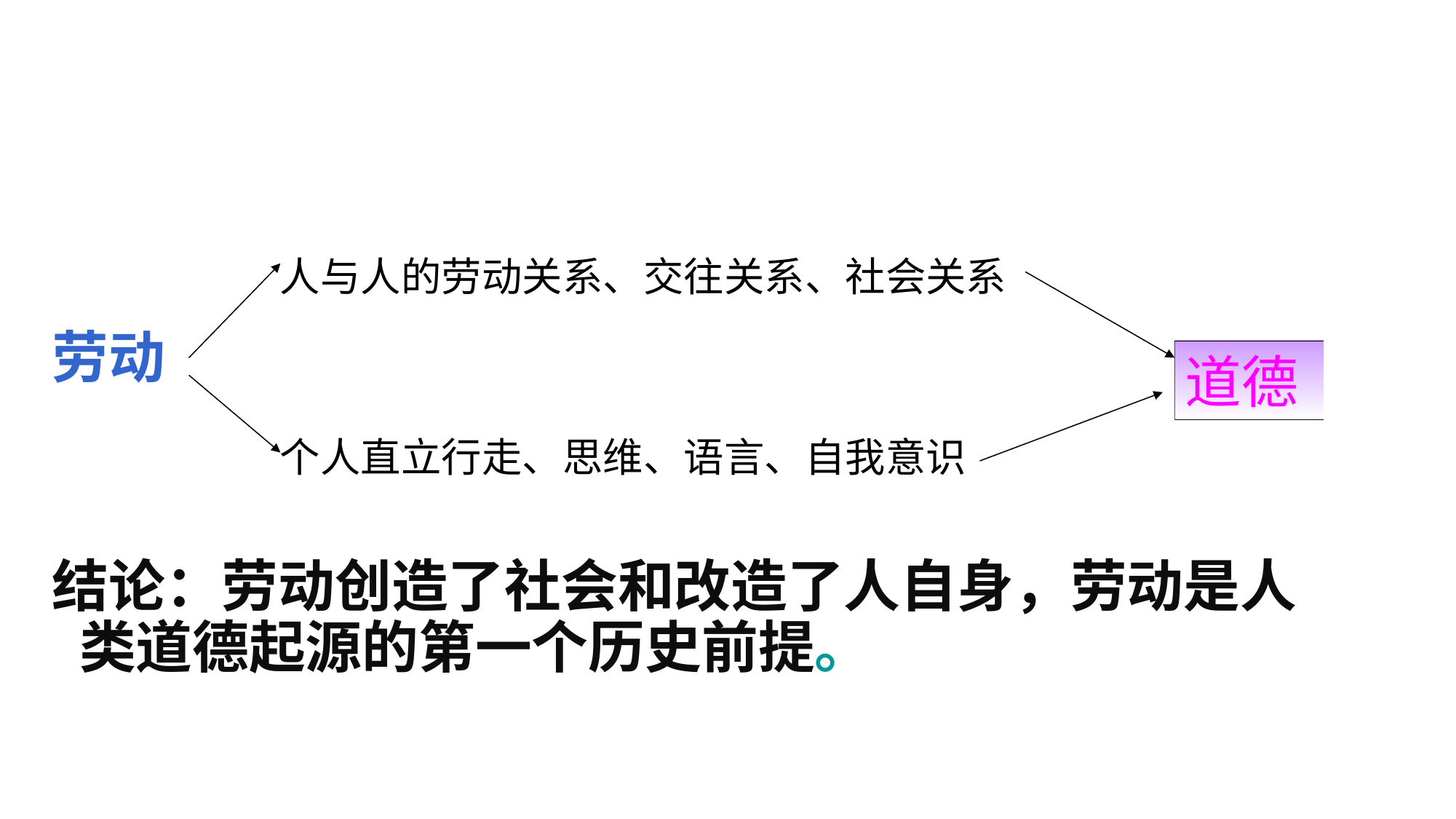

劳动

结论：劳动创造了社会和改造了人自身，劳动是人类道德起源的第一个历史前提。
人与人的劳动关系、交往关系、社会关系

道德

个人直立行走、思维、语言、自我意识